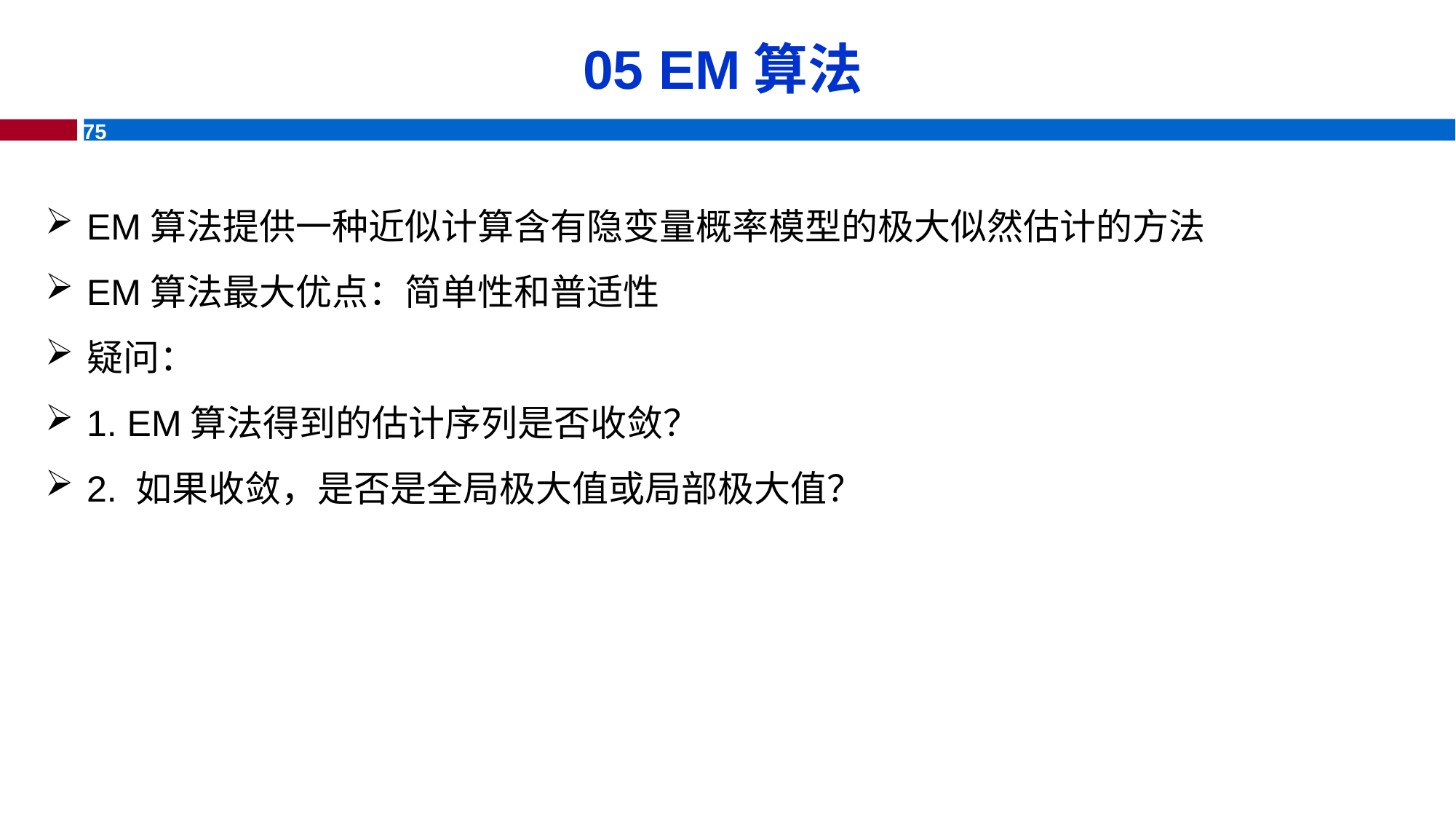

# 05 EM算法
EM算法提供一种近似计算含有隐变量概率模型的极大似然估计的方法
EM算法最大优点：简单性和普适性
疑问：
1. EM算法得到的估计序列是否收敛？
2. 如果收敛，是否是全局极大值或局部极大值？